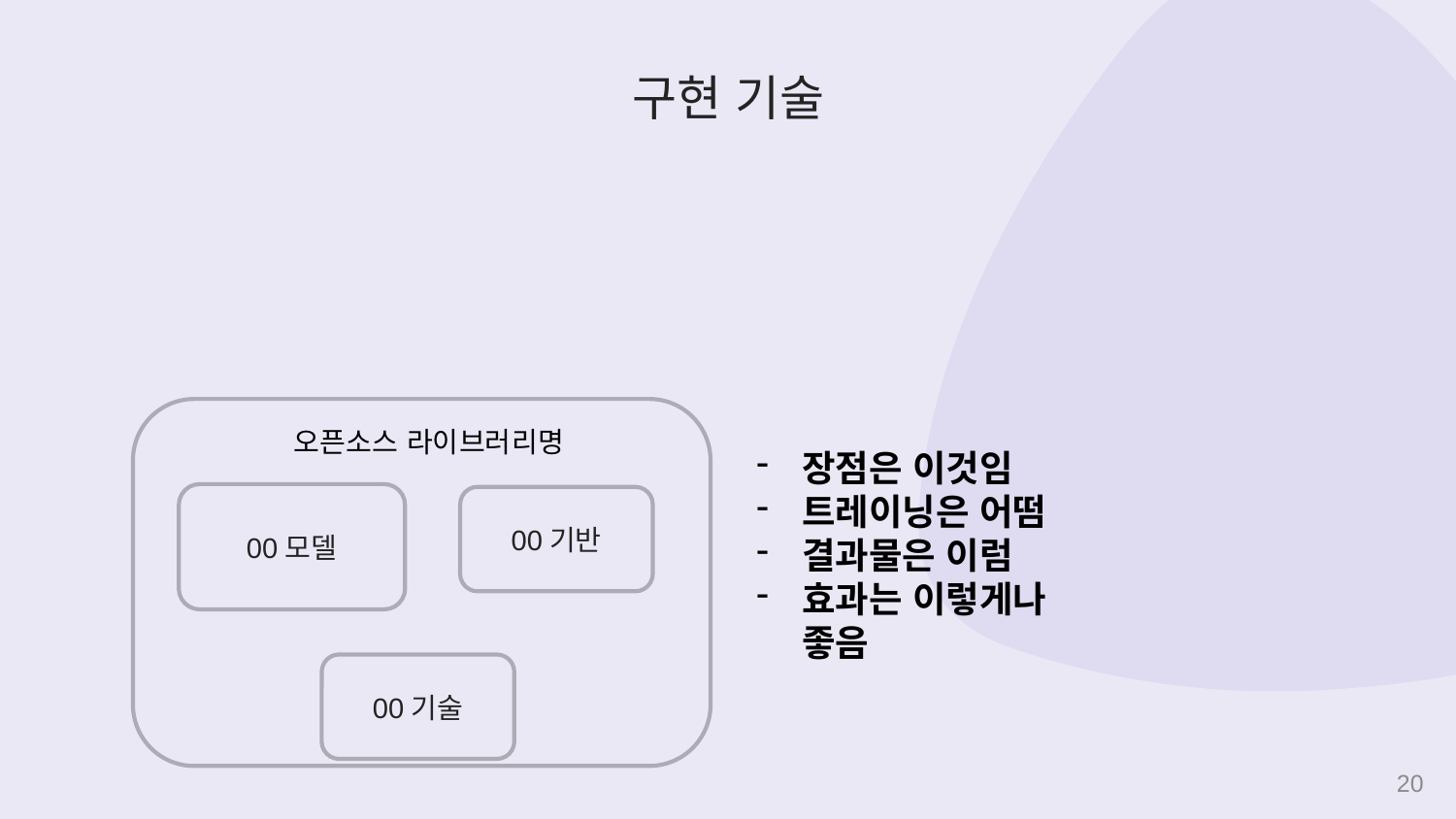

# 구현 기술

오픈소스 라이브러리명
장점은 이것임
트레이닝은 어떰
결과물은 이럼
효과는 이렇게나 좋음
00모델
00기반
00기술
20